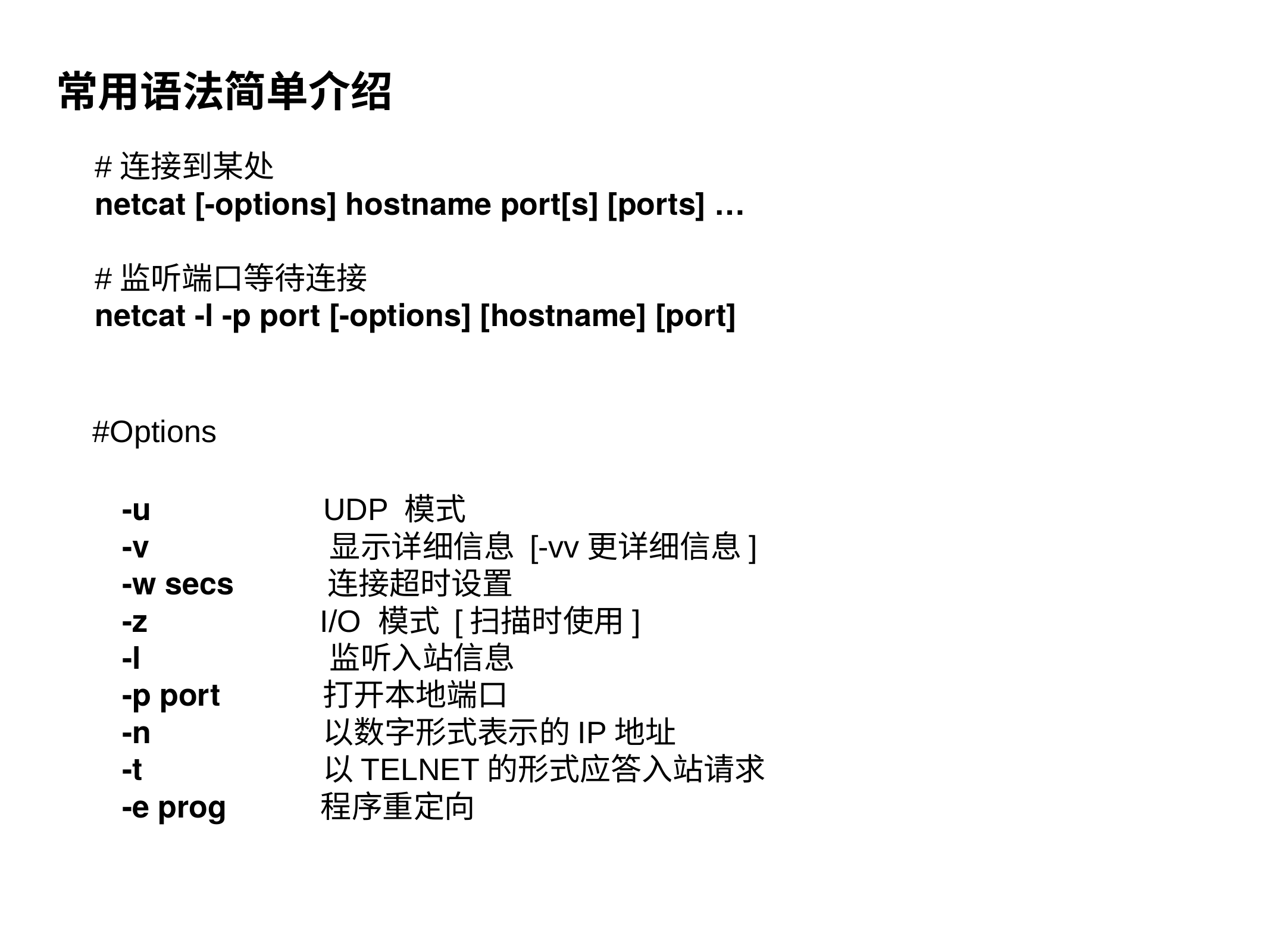

常用语法简单介绍
#连接到某处
netcat [-options] hostname port[s] [ports] …

#监听端口等待连接
netcat -l -p port [-options] [hostname] [port]
#Options
-u                    UDP 模式
-v                    显示详细信息 [-vv更详细信息]
-w secs          连接超时设置
-z                    I/O 模式 [扫描时使用]
-l                     监听入站信息
-p port           打开本地端口
-n                   以数字形式表示的IP地址
-t                    以TELNET的形式应答入站请求
-e prog          程序重定向